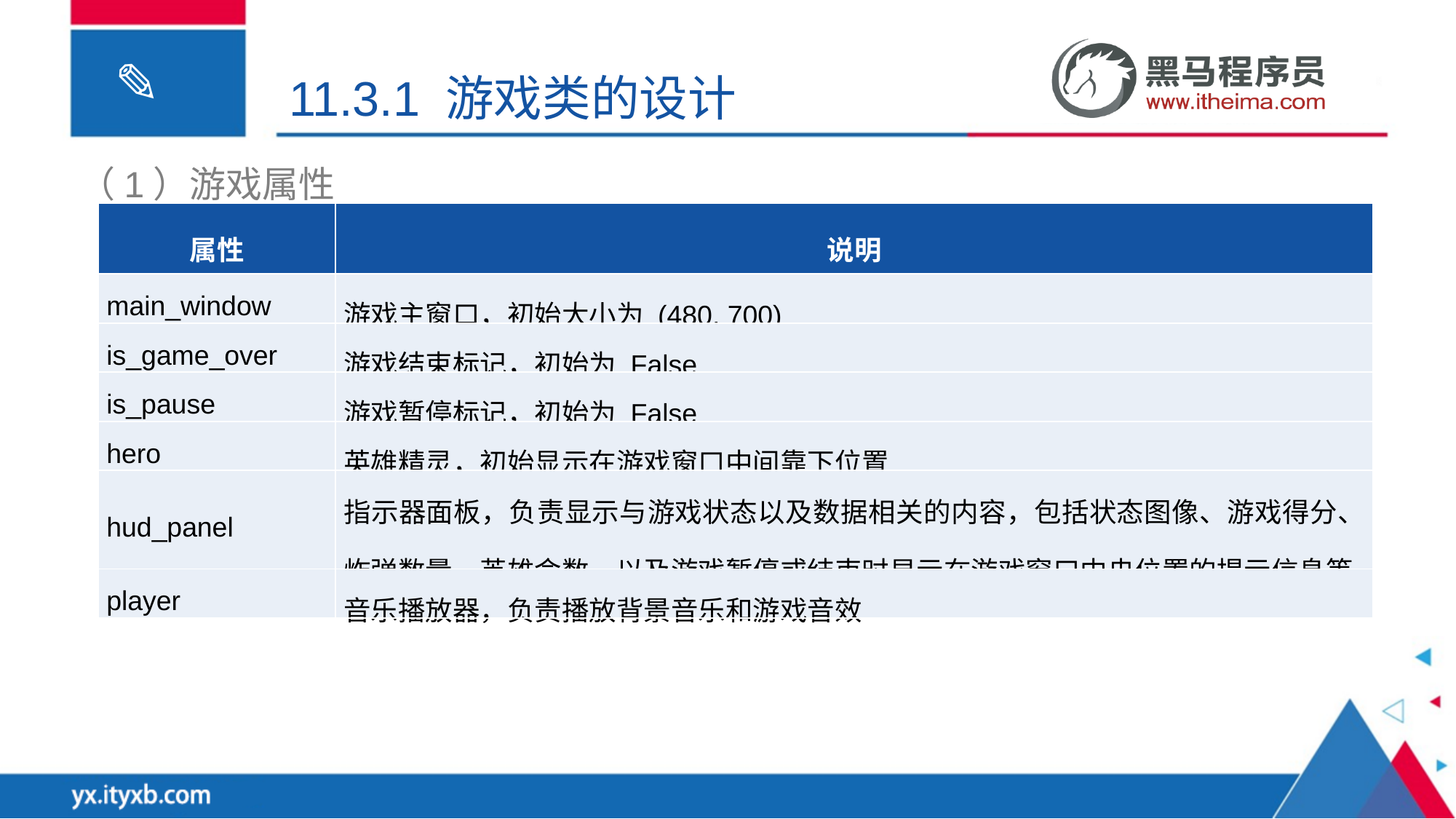

11.3.1 游戏类的设计
（1）游戏属性
| 属性 | 说明 |
| --- | --- |
| main\_window | 游戏主窗口，初始大小为 (480, 700) |
| is\_game\_over | 游戏结束标记，初始为 False |
| is\_pause | 游戏暂停标记，初始为 False |
| hero | 英雄精灵，初始显示在游戏窗口中间靠下位置 |
| hud\_panel | 指示器面板，负责显示与游戏状态以及数据相关的内容，包括状态图像、游戏得分、炸弹数量、英雄命数，以及游戏暂停或结束时显示在游戏窗口中央位置的提示信息等 |
| player | 音乐播放器，负责播放背景音乐和游戏音效 |